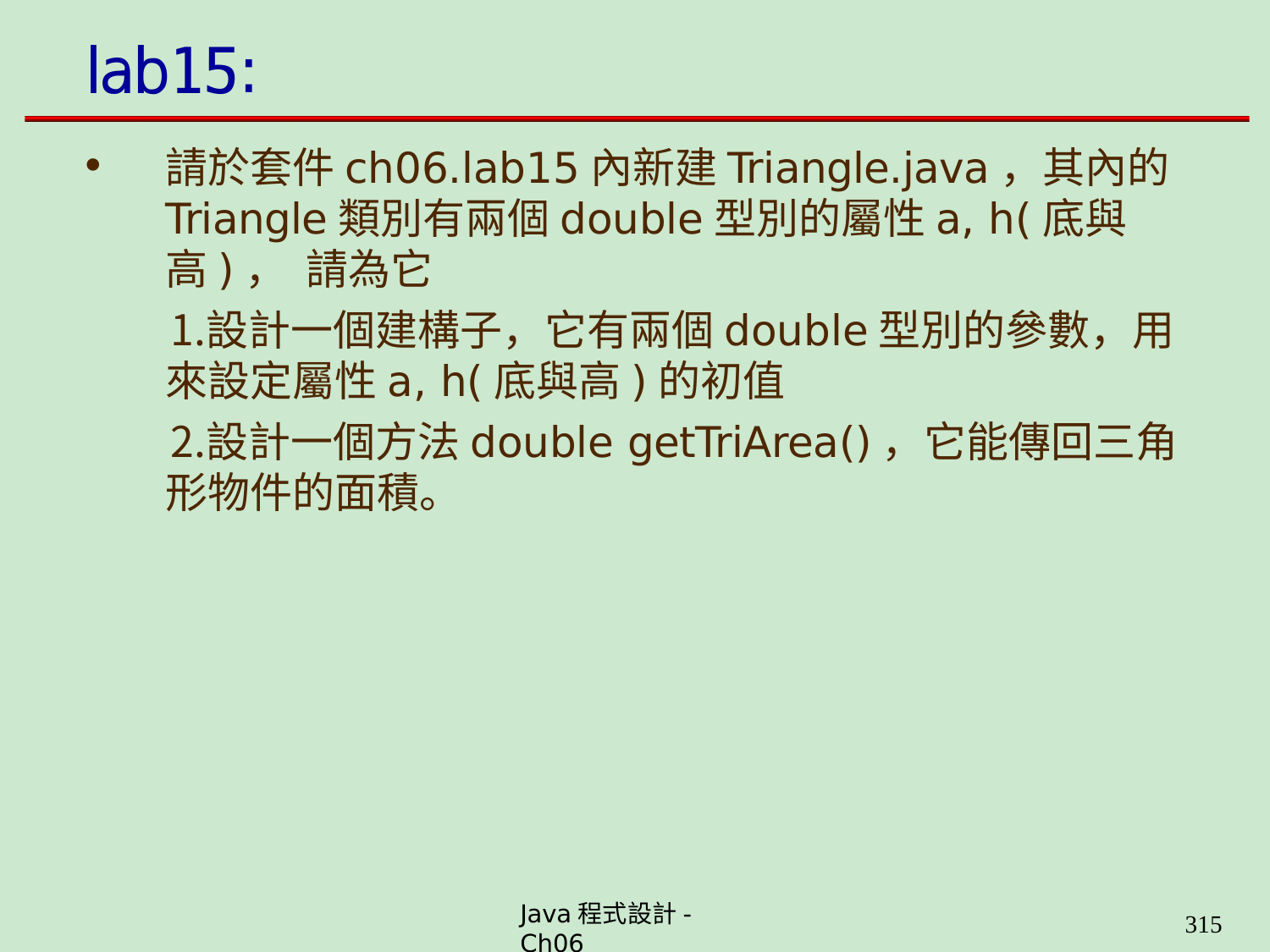

# lab15:
請於套件ch06.lab15內新建Triangle.java，其內的 Triangle類別有兩個double型別的屬性a, h(底與高)，  請為它
設計一個建構子，它有兩個double型別的參數，用 來設定屬性a, h(底與高)的初值
設計一個方法double getTriArea()，它能傳回三角 形物件的面積。
Java程式設計-Ch06
315